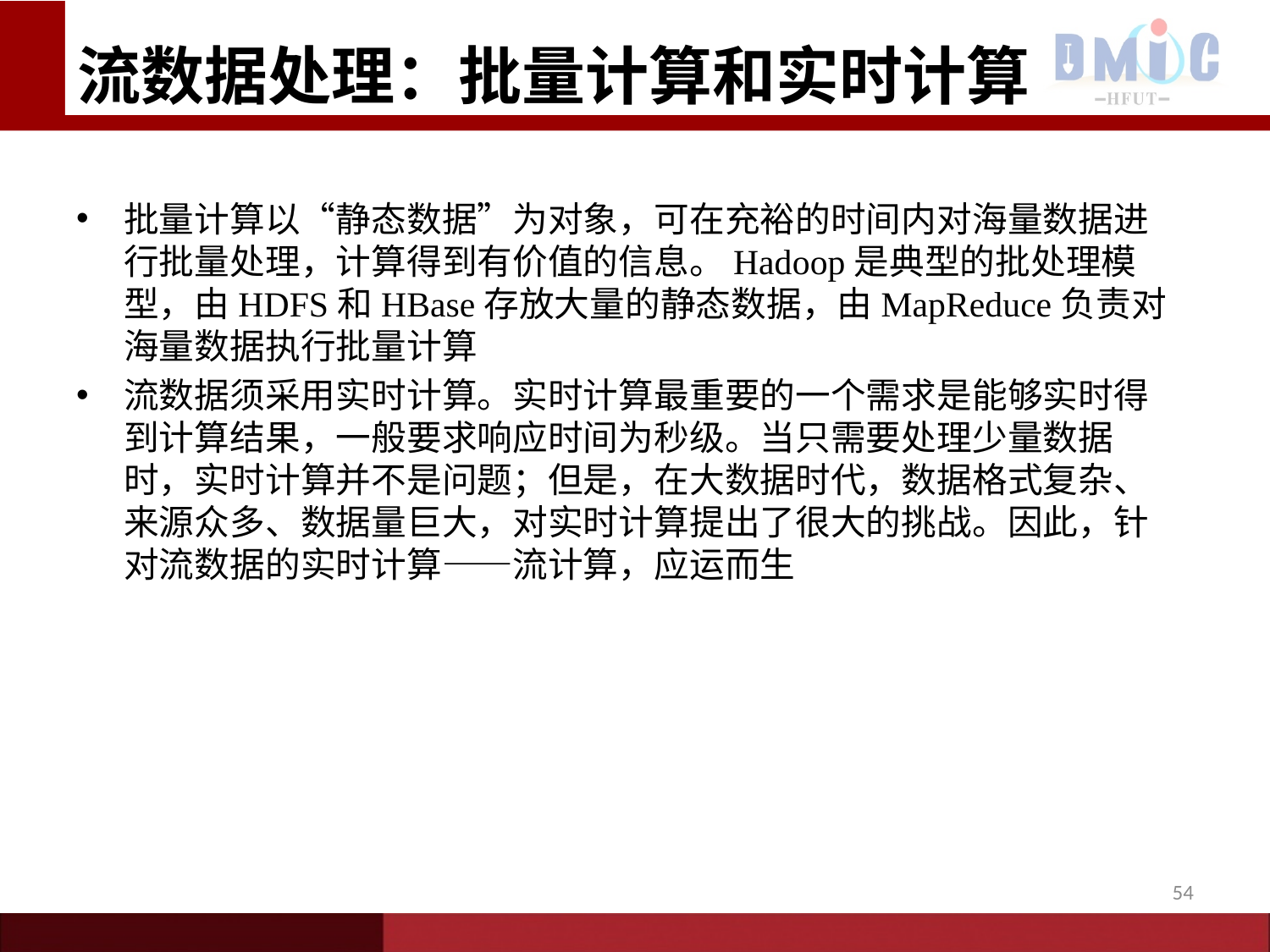

流数据处理：批量计算和实时计算
# 批量计算以“静态数据”为对象，可在充裕的时间内对海量数据进行批量处理，计算得到有价值的信息。Hadoop是典型的批处理模型，由HDFS和HBase存放大量的静态数据，由MapReduce负责对海量数据执行批量计算
流数据须采用实时计算。实时计算最重要的一个需求是能够实时得到计算结果，一般要求响应时间为秒级。当只需要处理少量数据时，实时计算并不是问题；但是，在大数据时代，数据格式复杂、来源众多、数据量巨大，对实时计算提出了很大的挑战。因此，针对流数据的实时计算——流计算，应运而生
54